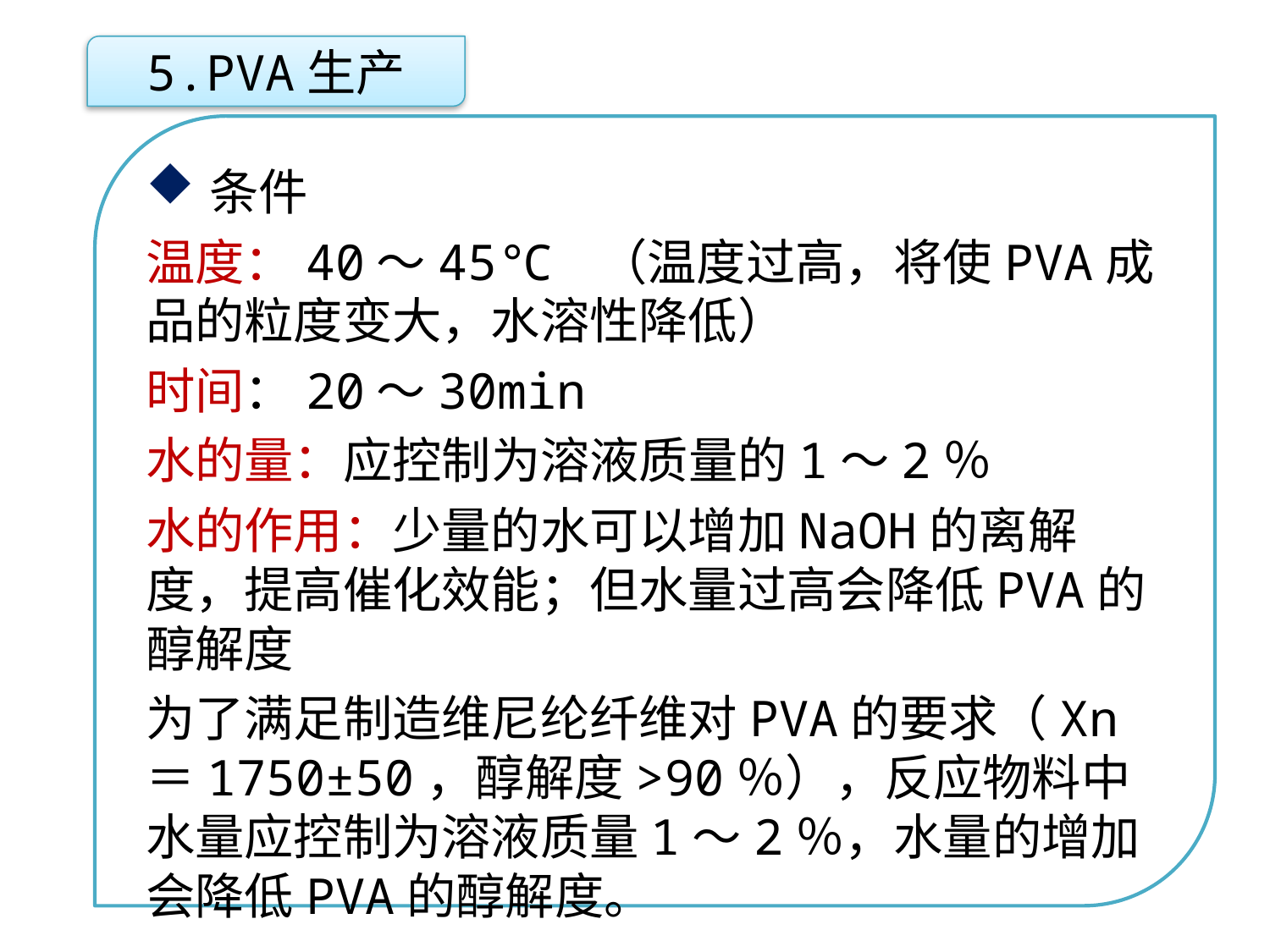

5.PVA生产
条件
温度：40～45℃ （温度过高，将使PVA成品的粒度变大，水溶性降低）
时间：20～30min
水的量：应控制为溶液质量的1～2％
水的作用：少量的水可以增加NaOH的离解度，提高催化效能；但水量过高会降低PVA的醇解度
为了满足制造维尼纶纤维对PVA的要求（Xn＝1750±50，醇解度>90％），反应物料中水量应控制为溶液质量1～2％，水量的增加会降低PVA的醇解度。
点击添加文本
点击添加文本
点击添加文本
点击添加文本